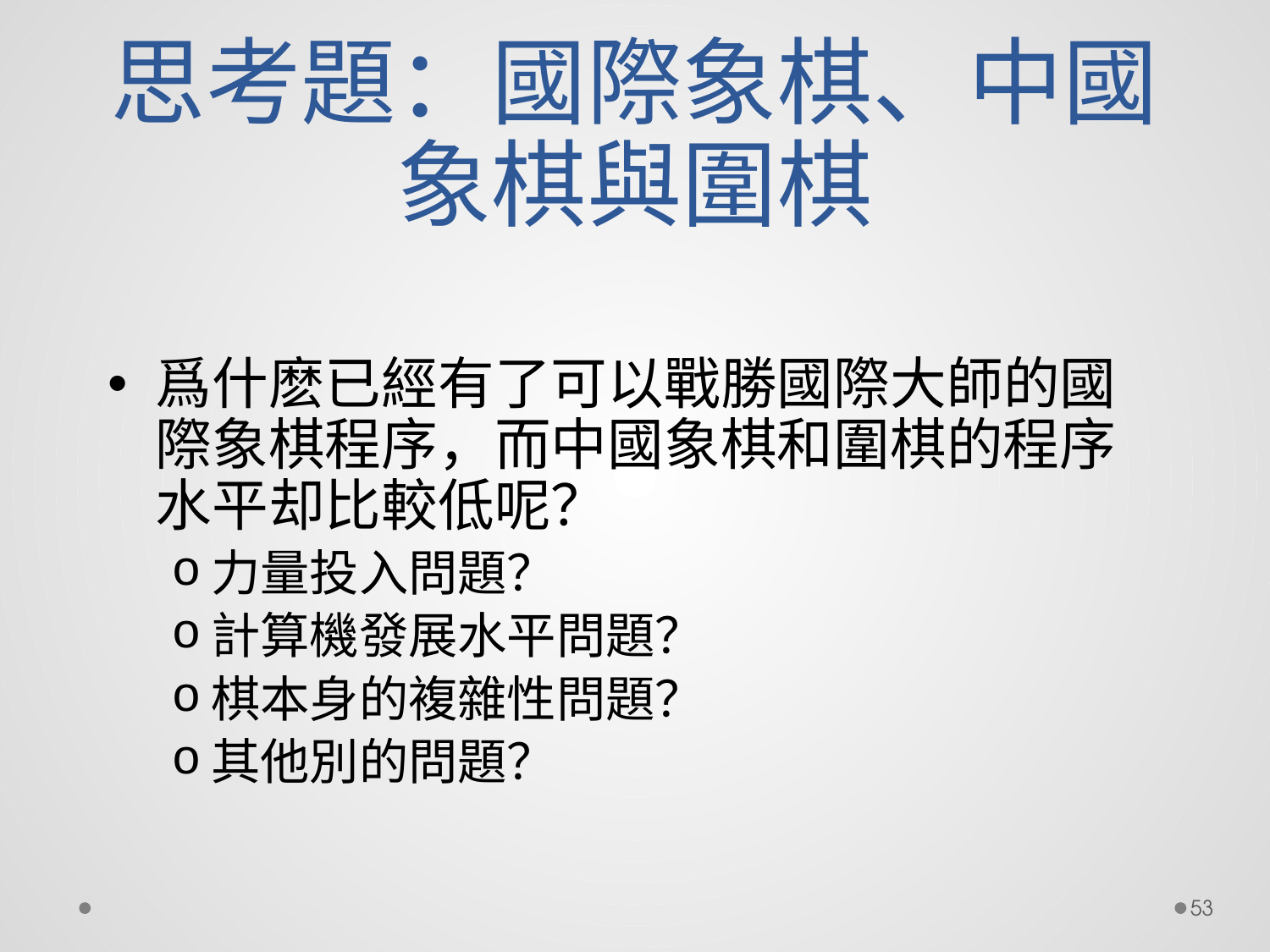

# 思考題：國際象棋、中國象棋與圍棋
爲什麽已經有了可以戰勝國際大師的國際象棋程序，而中國象棋和圍棋的程序水平却比較低呢？
力量投入問題？
計算機發展水平問題？
棋本身的複雜性問題？
其他別的問題？
53